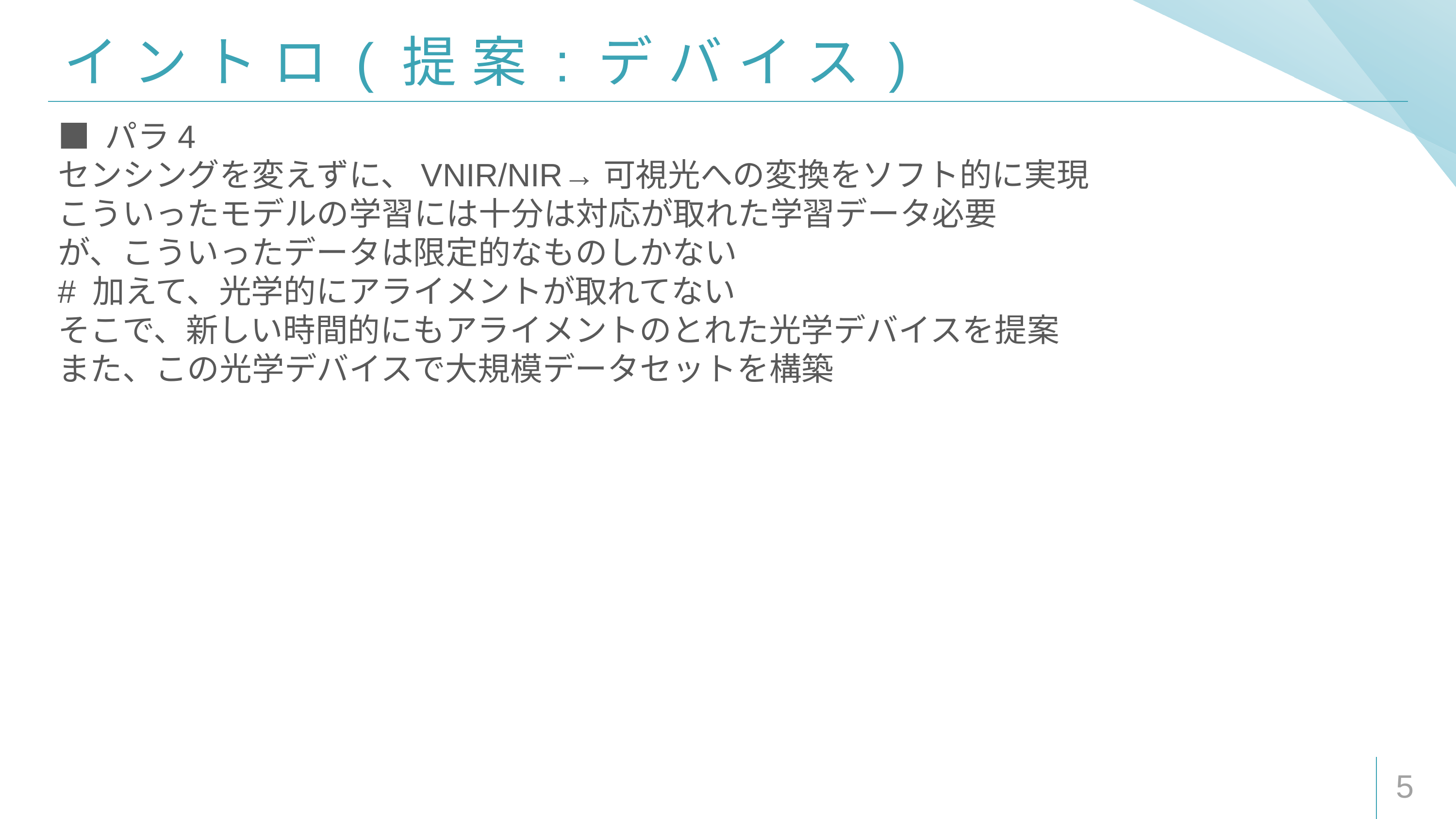

# イントロ(提案:デバイス)
■ パラ4
センシングを変えずに、VNIR/NIR→可視光への変換をソフト的に実現
こういったモデルの学習には十分は対応が取れた学習データ必要
が、こういったデータは限定的なものしかない
# 加えて、光学的にアライメントが取れてない
そこで、新しい時間的にもアライメントのとれた光学デバイスを提案
また、この光学デバイスで大規模データセットを構築

5